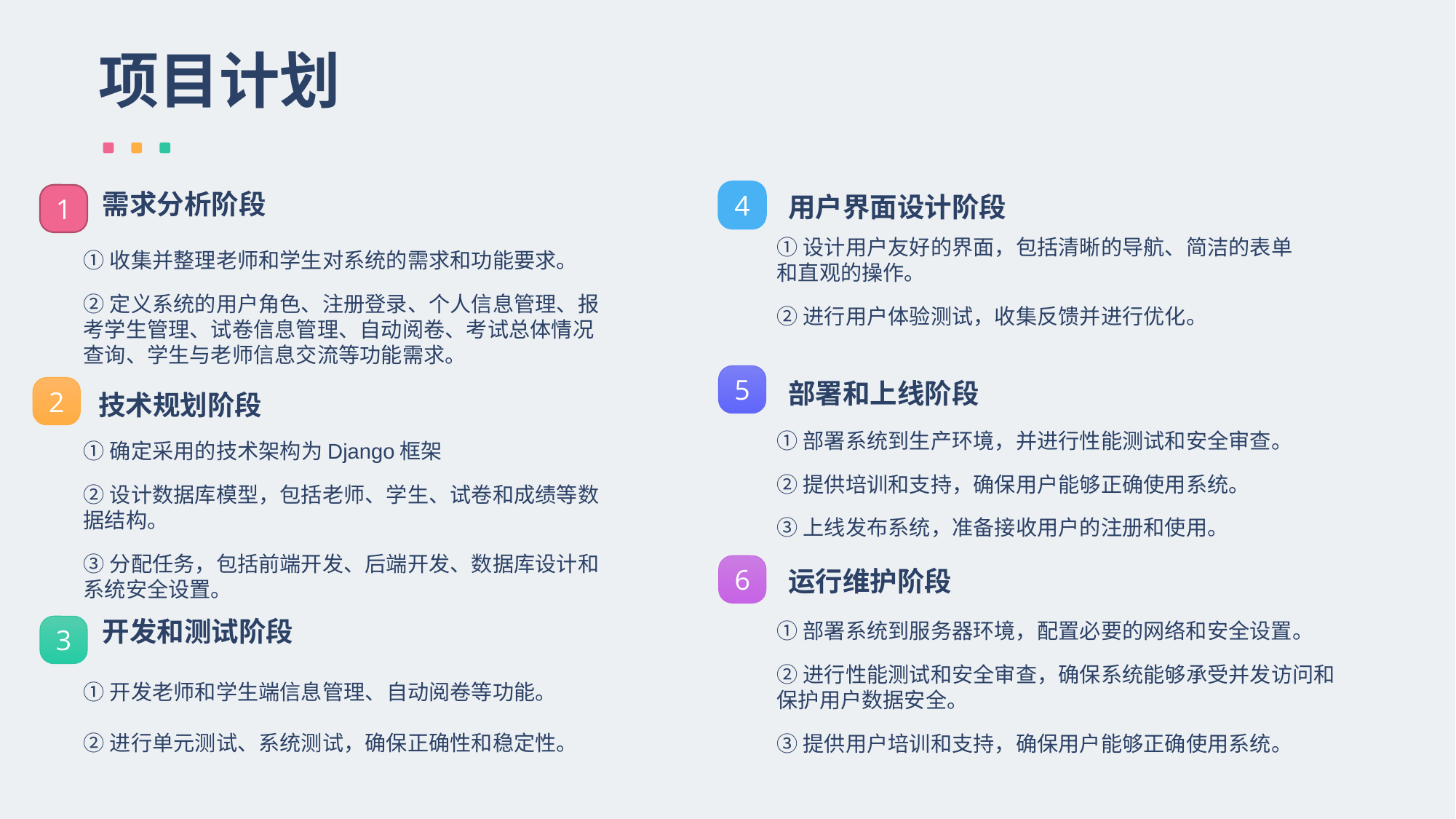

项目计划

需求分析阶段
4
用户界面设计阶段
1
①设计用户友好的界面，包括清晰的导航、简洁的表单和直观的操作。
②进行用户体验测试，收集反馈并进行优化。
①收集并整理老师和学生对系统的需求和功能要求。
②定义系统的用户角色、注册登录、个人信息管理、报考学生管理、试卷信息管理、自动阅卷、考试总体情况查询、学生与老师信息交流等功能需求。
5
部署和上线阶段
2
技术规划阶段
①部署系统到生产环境，并进行性能测试和安全审查。
②提供培训和支持，确保用户能够正确使用系统。
③上线发布系统，准备接收用户的注册和使用。
①确定采用的技术架构为Django框架
②设计数据库模型，包括老师、学生、试卷和成绩等数据结构。
③分配任务，包括前端开发、后端开发、数据库设计和系统安全设置。
6
运行维护阶段
开发和测试阶段
①部署系统到服务器环境，配置必要的网络和安全设置。
②进行性能测试和安全审查，确保系统能够承受并发访问和保护用户数据安全。
③提供用户培训和支持，确保用户能够正确使用系统。
3

①开发老师和学生端信息管理、自动阅卷等功能。
②进行单元测试、系统测试，确保正确性和稳定性。